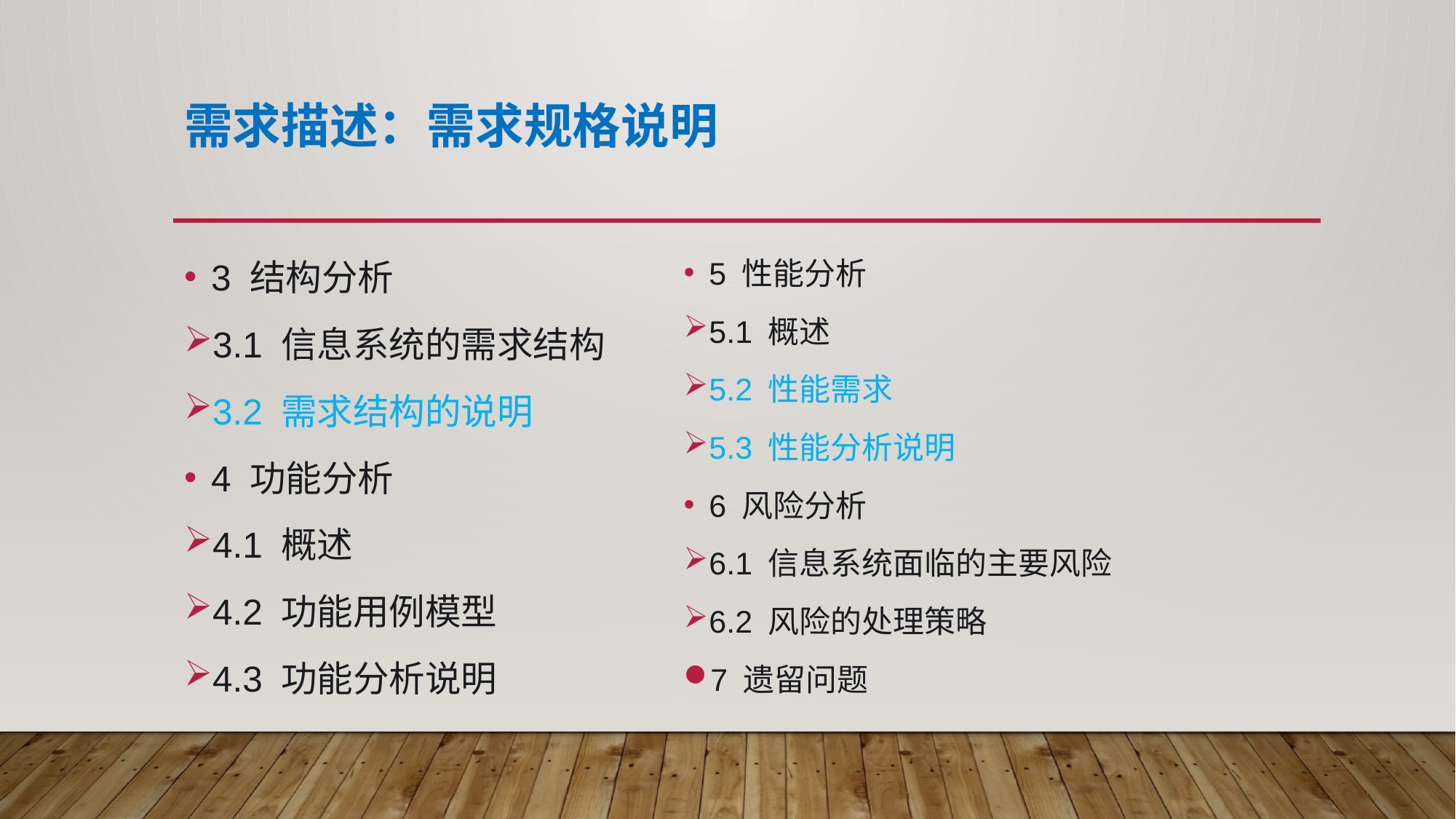

# 需求描述：需求规格说明
3 结构分析
3.1 信息系统的需求结构
3.2 需求结构的说明
4 功能分析
4.1 概述
4.2 功能用例模型
4.3 功能分析说明
5 性能分析
5.1 概述
5.2 性能需求
5.3 性能分析说明
6 风险分析
6.1 信息系统面临的主要风险
6.2 风险的处理策略
7 遗留问题